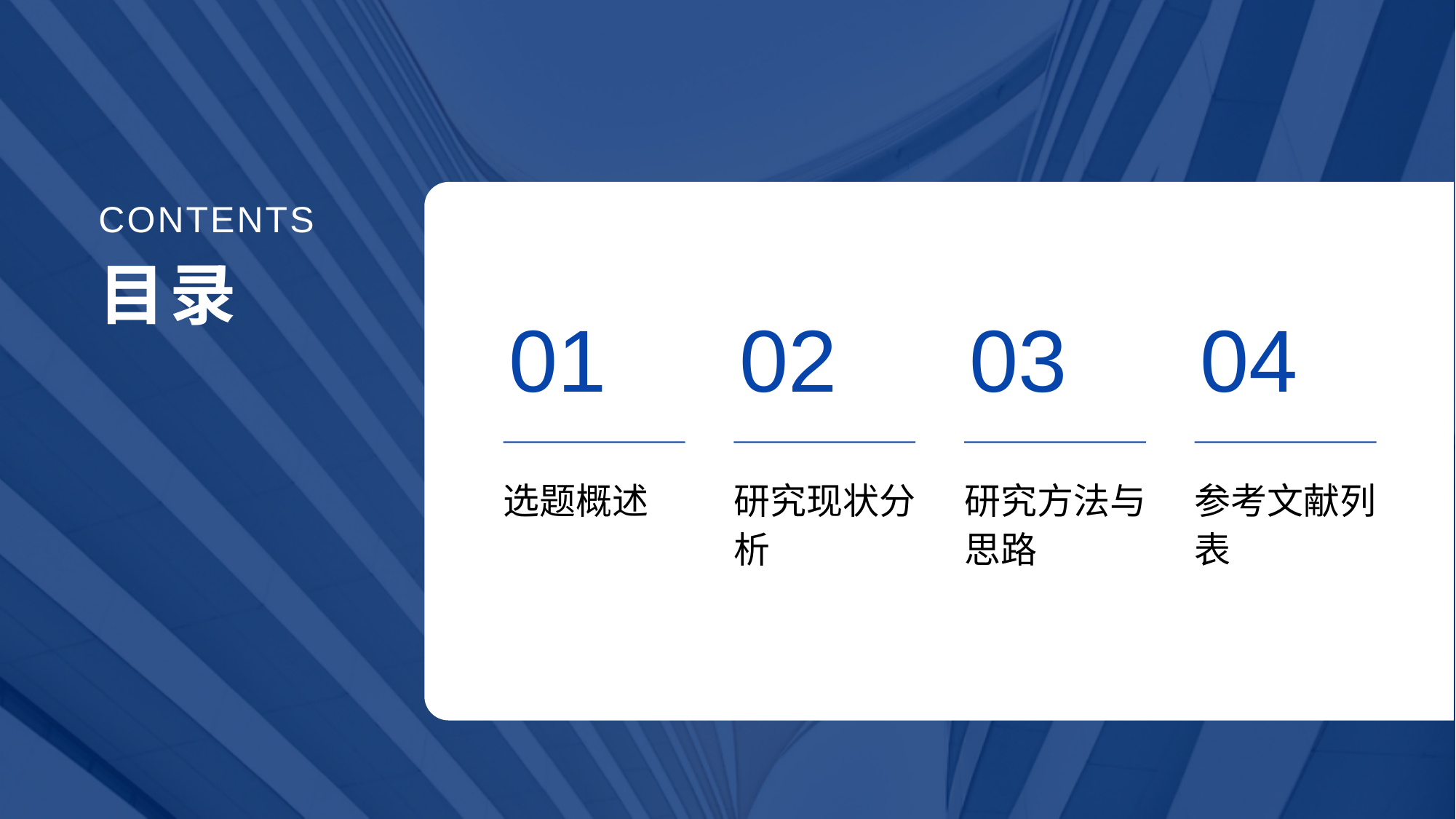

CONTENTS
目录
01
02
03
04

选题概述
研究现状分析
研究方法与思路
参考文献列表